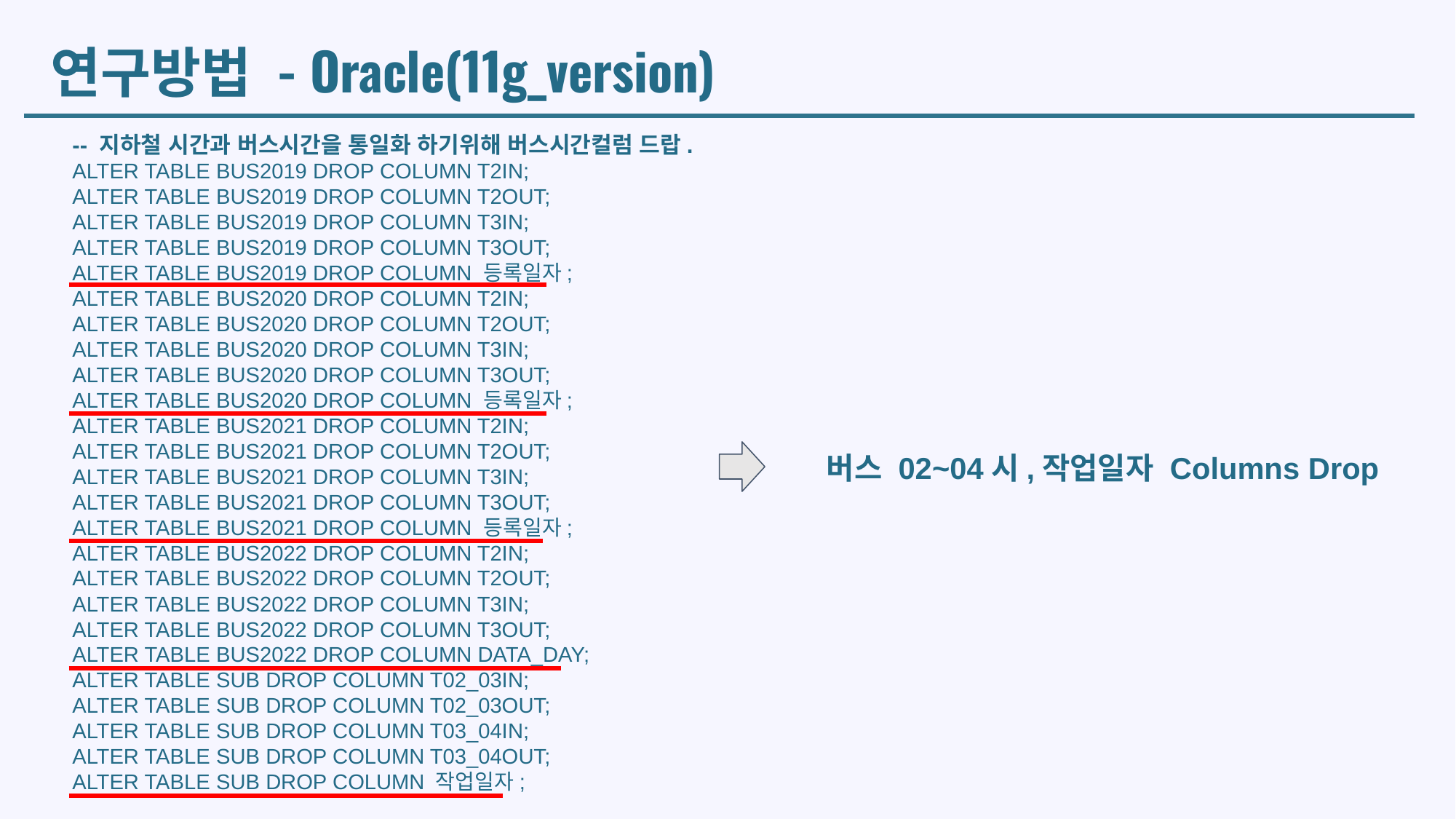

연구방법 - Oracle(11g_version)
-- 지하철 시간과 버스시간을 통일화 하기위해 버스시간컬럼 드랍.
ALTER TABLE BUS2019 DROP COLUMN T2IN;
ALTER TABLE BUS2019 DROP COLUMN T2OUT;
ALTER TABLE BUS2019 DROP COLUMN T3IN;
ALTER TABLE BUS2019 DROP COLUMN T3OUT;
ALTER TABLE BUS2019 DROP COLUMN 등록일자;
ALTER TABLE BUS2020 DROP COLUMN T2IN;
ALTER TABLE BUS2020 DROP COLUMN T2OUT;
ALTER TABLE BUS2020 DROP COLUMN T3IN;
ALTER TABLE BUS2020 DROP COLUMN T3OUT;
ALTER TABLE BUS2020 DROP COLUMN 등록일자;
ALTER TABLE BUS2021 DROP COLUMN T2IN;
ALTER TABLE BUS2021 DROP COLUMN T2OUT;
ALTER TABLE BUS2021 DROP COLUMN T3IN;
ALTER TABLE BUS2021 DROP COLUMN T3OUT;
ALTER TABLE BUS2021 DROP COLUMN 등록일자;
ALTER TABLE BUS2022 DROP COLUMN T2IN;
ALTER TABLE BUS2022 DROP COLUMN T2OUT;
ALTER TABLE BUS2022 DROP COLUMN T3IN;
ALTER TABLE BUS2022 DROP COLUMN T3OUT;
ALTER TABLE BUS2022 DROP COLUMN DATA_DAY;
ALTER TABLE SUB DROP COLUMN T02_03IN;
ALTER TABLE SUB DROP COLUMN T02_03OUT;
ALTER TABLE SUB DROP COLUMN T03_04IN;
ALTER TABLE SUB DROP COLUMN T03_04OUT;
ALTER TABLE SUB DROP COLUMN 작업일자;
버스 02~04시,작업일자 Columns Drop